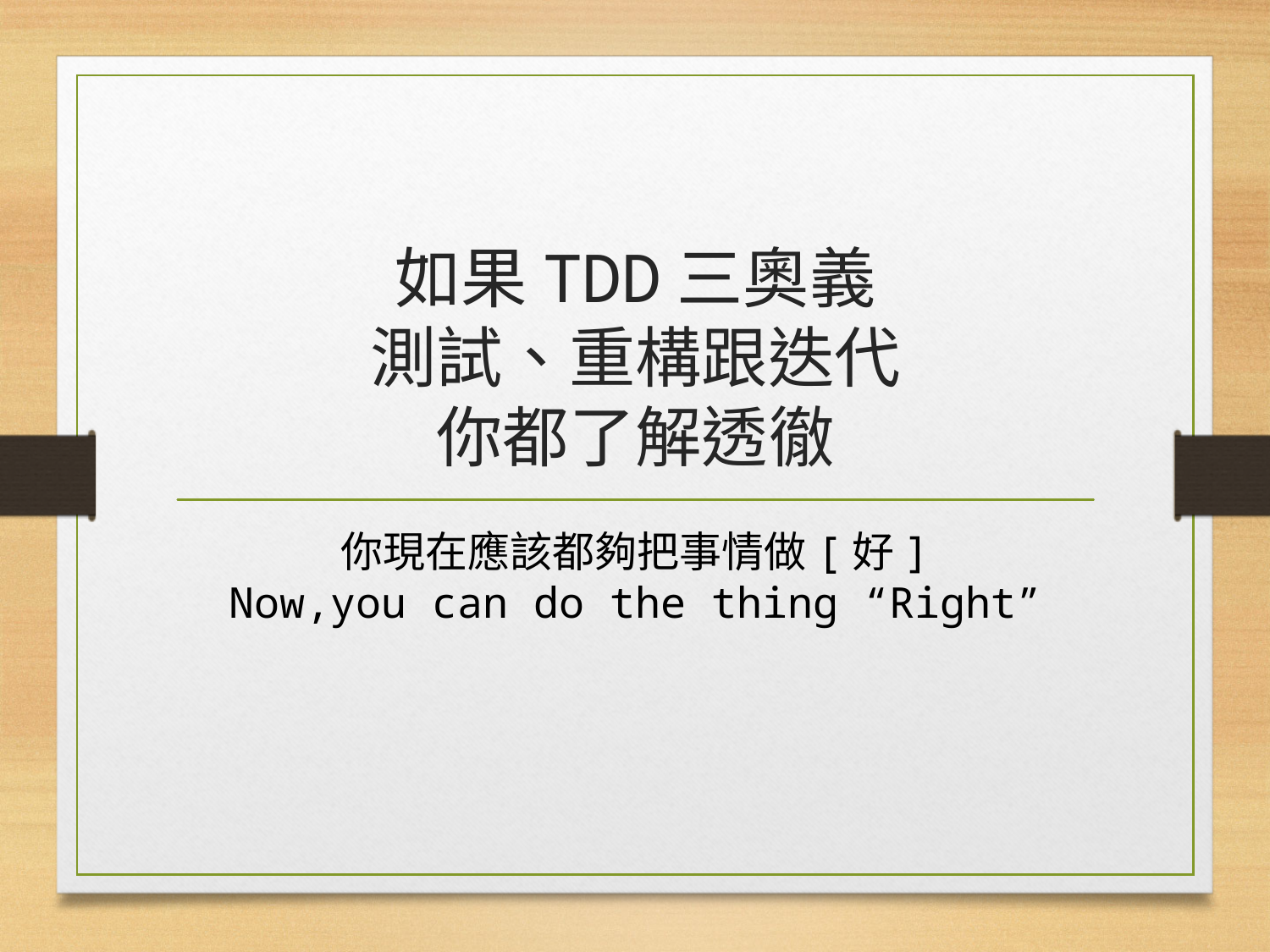

# 如果TDD三奧義 測試、重構跟迭代 你都了解透徹
你現在應該都夠把事情做[好]
Now,you can do the thing “Right”